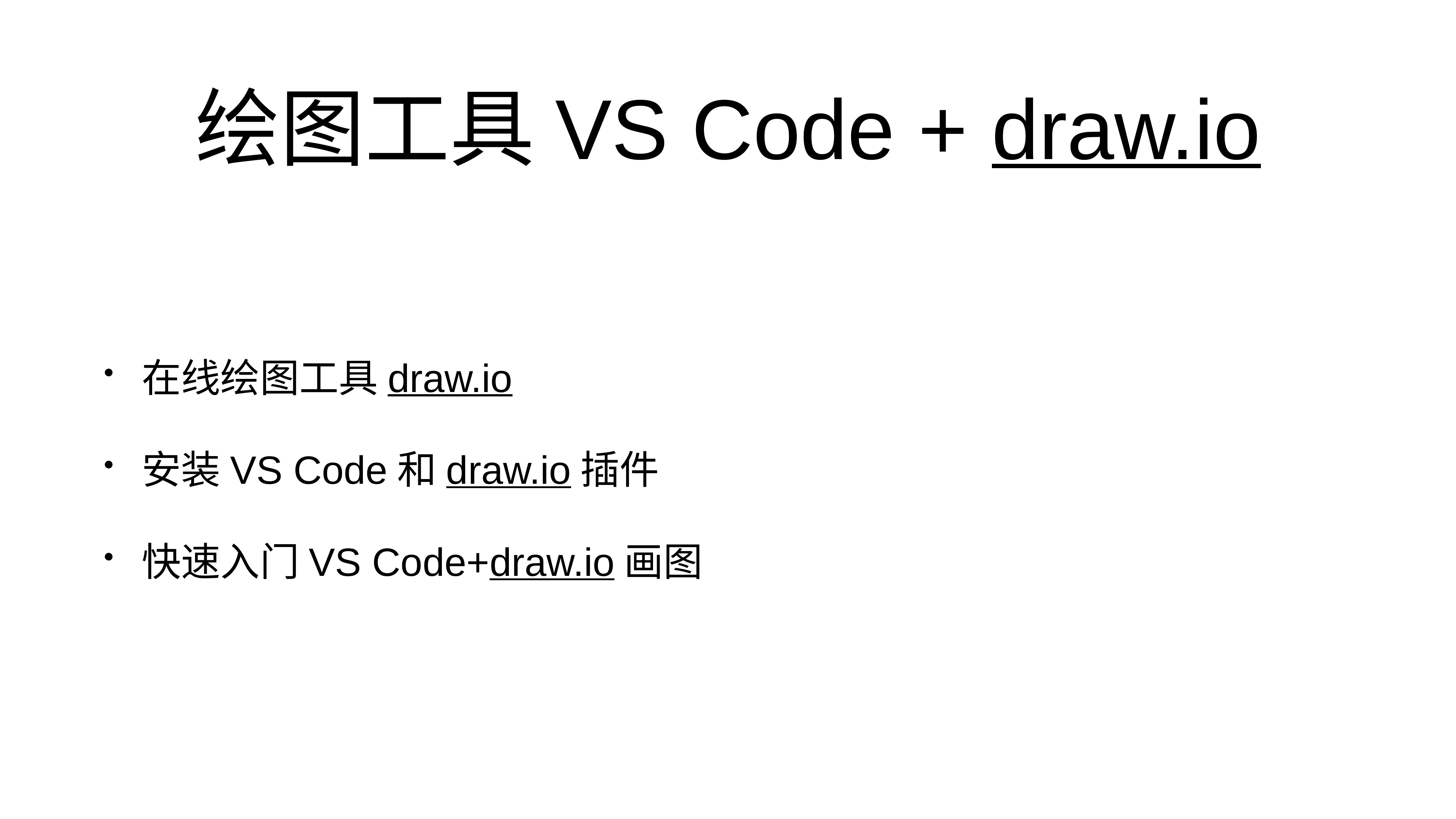

# 绘图工具VS Code + draw.io
在线绘图工具draw.io
安装VS Code和draw.io插件
快速入门VS Code+draw.io画图